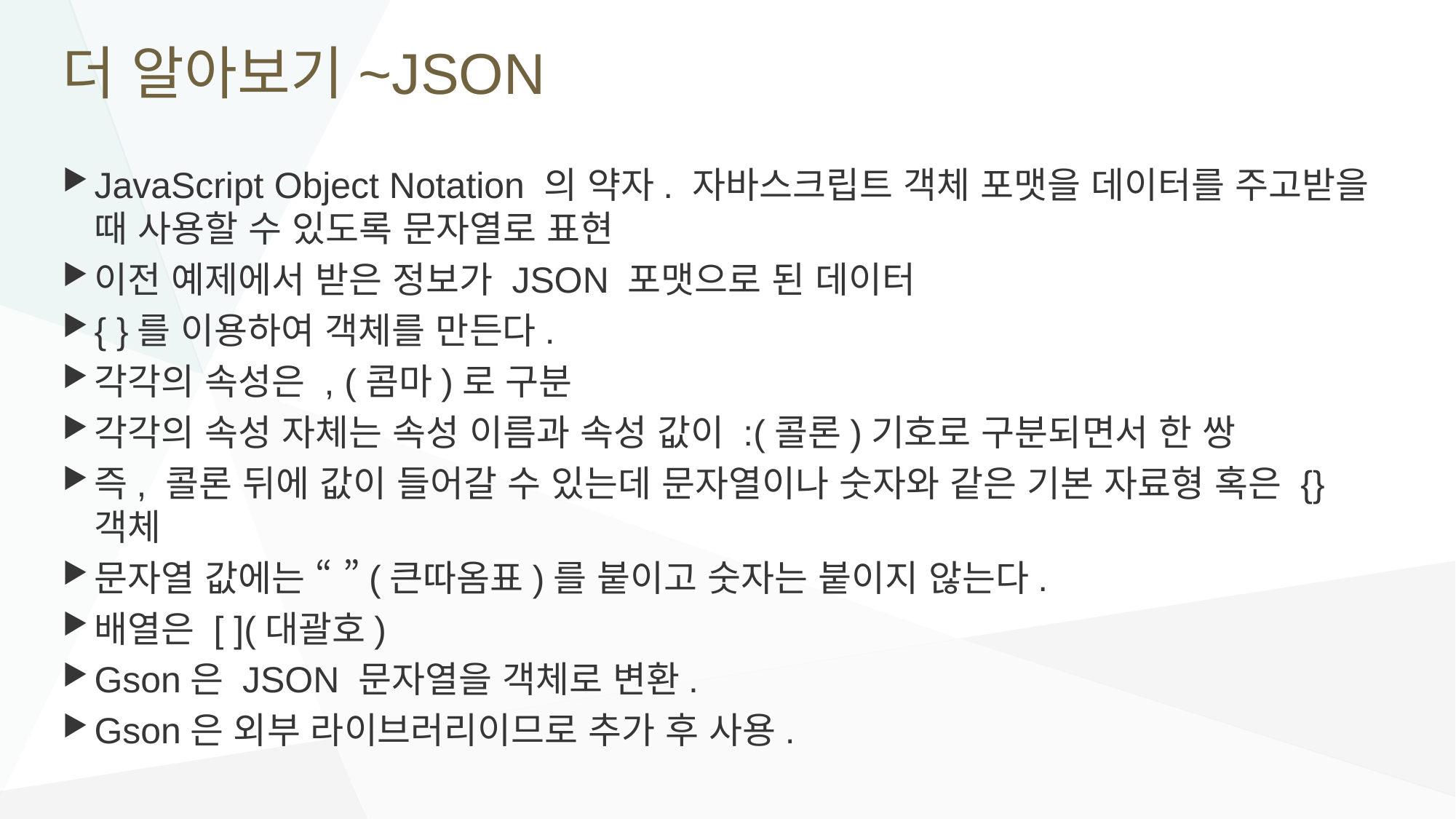

# 더 알아보기~JSON
JavaScript Object Notation 의 약자. 자바스크립트 객체 포맷을 데이터를 주고받을 때 사용할 수 있도록 문자열로 표현
이전 예제에서 받은 정보가 JSON 포맷으로 된 데이터
{ }를 이용하여 객체를 만든다.
각각의 속성은 , (콤마)로 구분
각각의 속성 자체는 속성 이름과 속성 값이 :(콜론)기호로 구분되면서 한 쌍
즉, 콜론 뒤에 값이 들어갈 수 있는데 문자열이나 숫자와 같은 기본 자료형 혹은 {} 객체
문자열 값에는 “ ”(큰따옴표)를 붙이고 숫자는 붙이지 않는다.
배열은 [ ](대괄호)
Gson은 JSON 문자열을 객체로 변환.
Gson은 외부 라이브러리이므로 추가 후 사용.